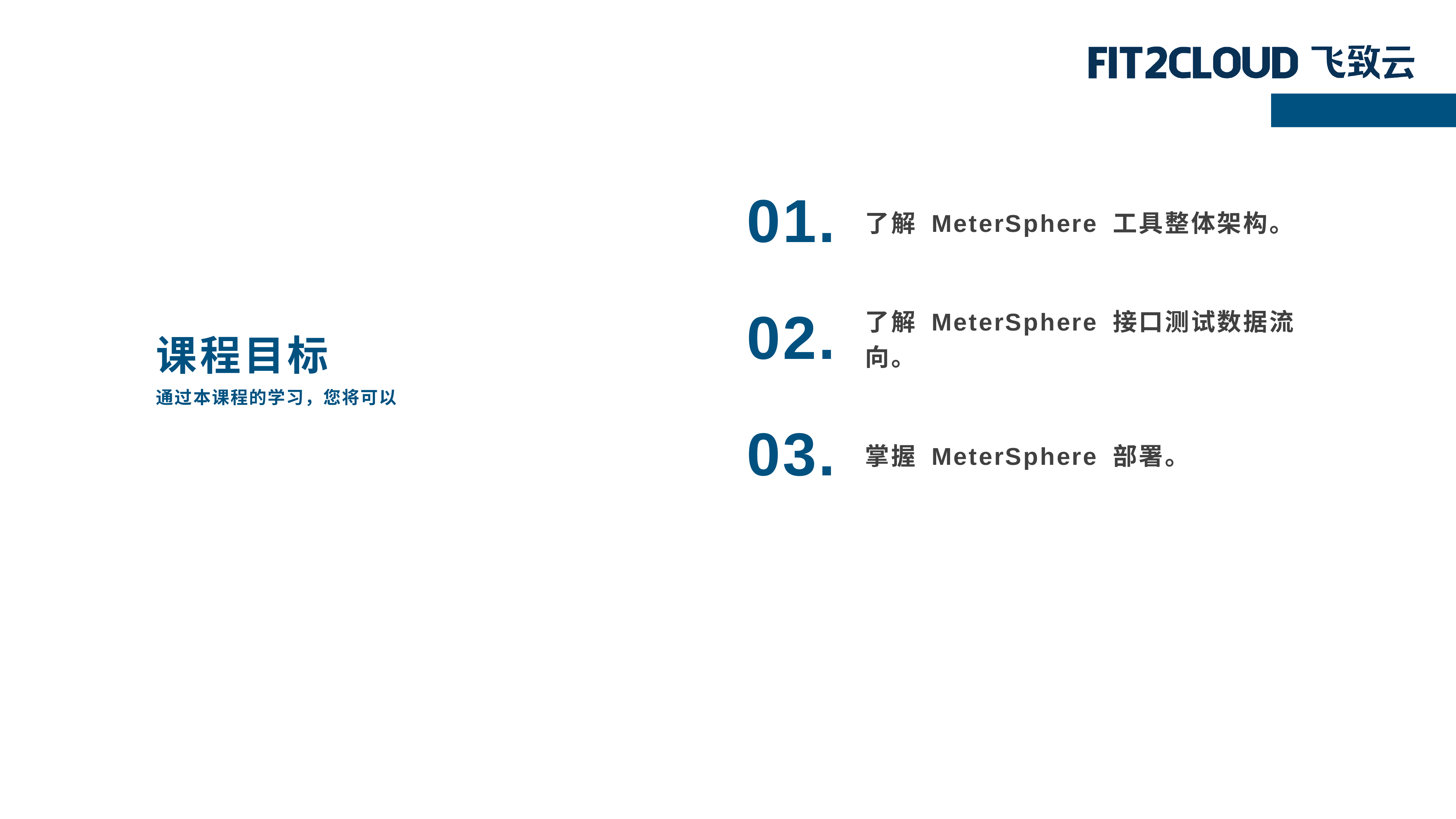

01.
了解 MeterSphere 工具整体架构。
课程目标
02.
了解 MeterSphere 接口测试数据流向。
通过本课程的学习，您将可以
03.
掌握 MeterSphere 部署。